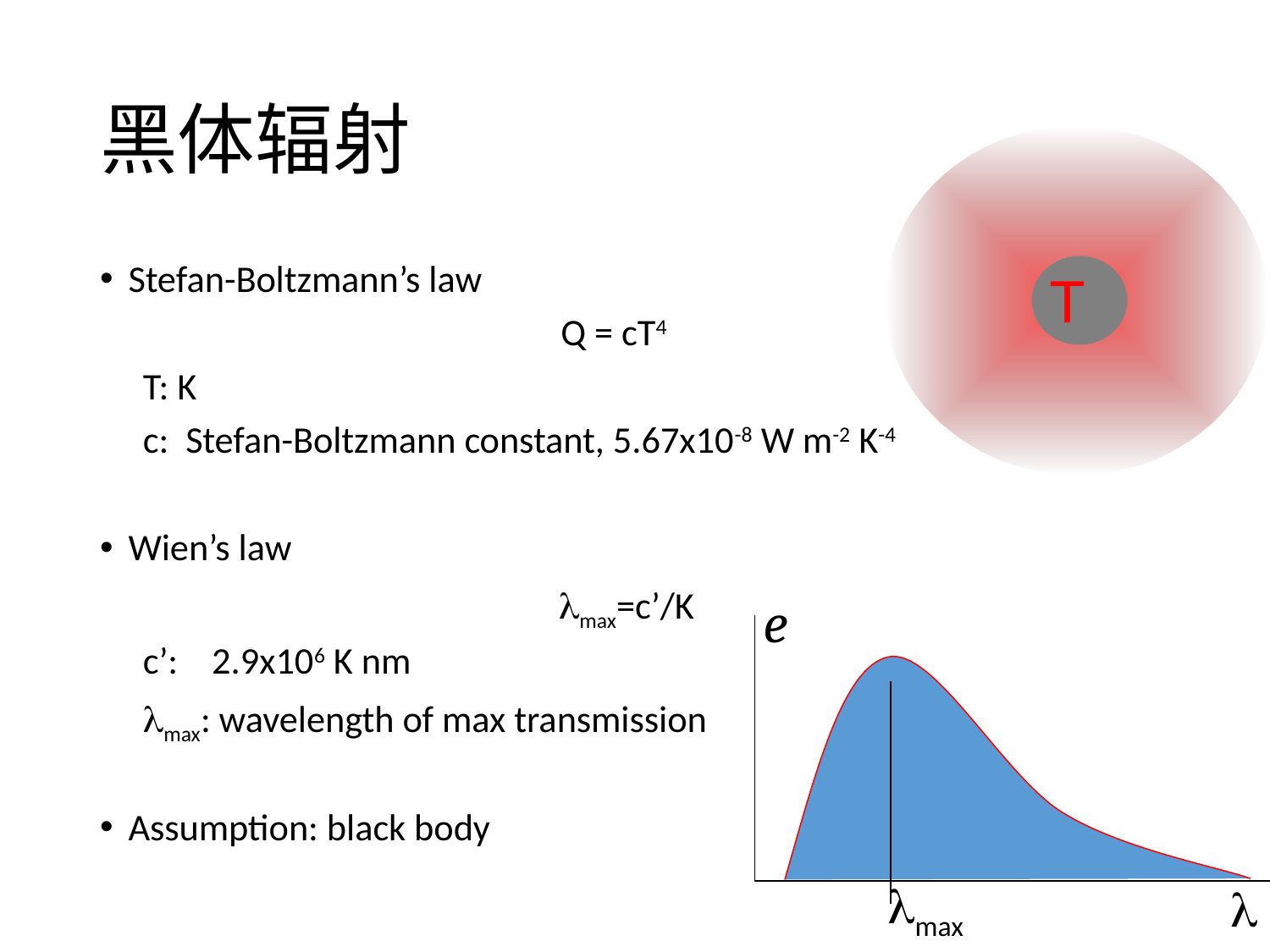

# 黑体辐射

T
Stefan-Boltzmann’s law
Q = cT4
T: K
c:  Stefan-Boltzmann constant, 5.67x10-8 W m-2 K-4

Wien’s law
λmax=c’/K
c’:    2.9x106 K nm
λmax: wavelength of max transmission

Assumption: black body

e

 λmax
λ